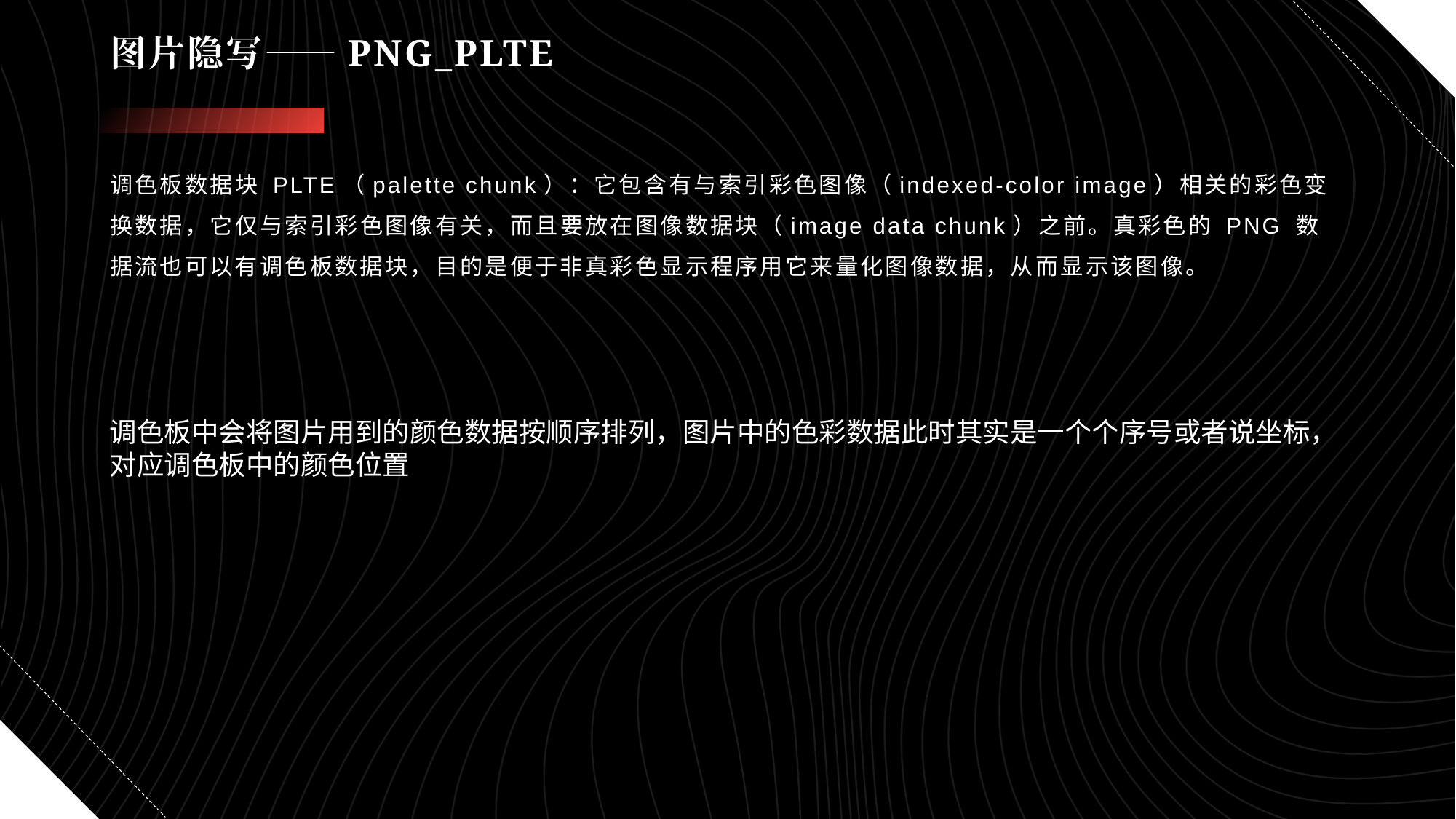

# 图片隐写——PNG_PLTE
调色板数据块 PLTE（palette chunk）：它包含有与索引彩色图像（indexed-color image）相关的彩色变换数据，它仅与索引彩色图像有关，而且要放在图像数据块（image data chunk）之前。真彩色的 PNG 数据流也可以有调色板数据块，目的是便于非真彩色显示程序用它来量化图像数据，从而显示该图像。
调色板中会将图片用到的颜色数据按顺序排列，图片中的色彩数据此时其实是一个个序号或者说坐标，对应调色板中的颜色位置